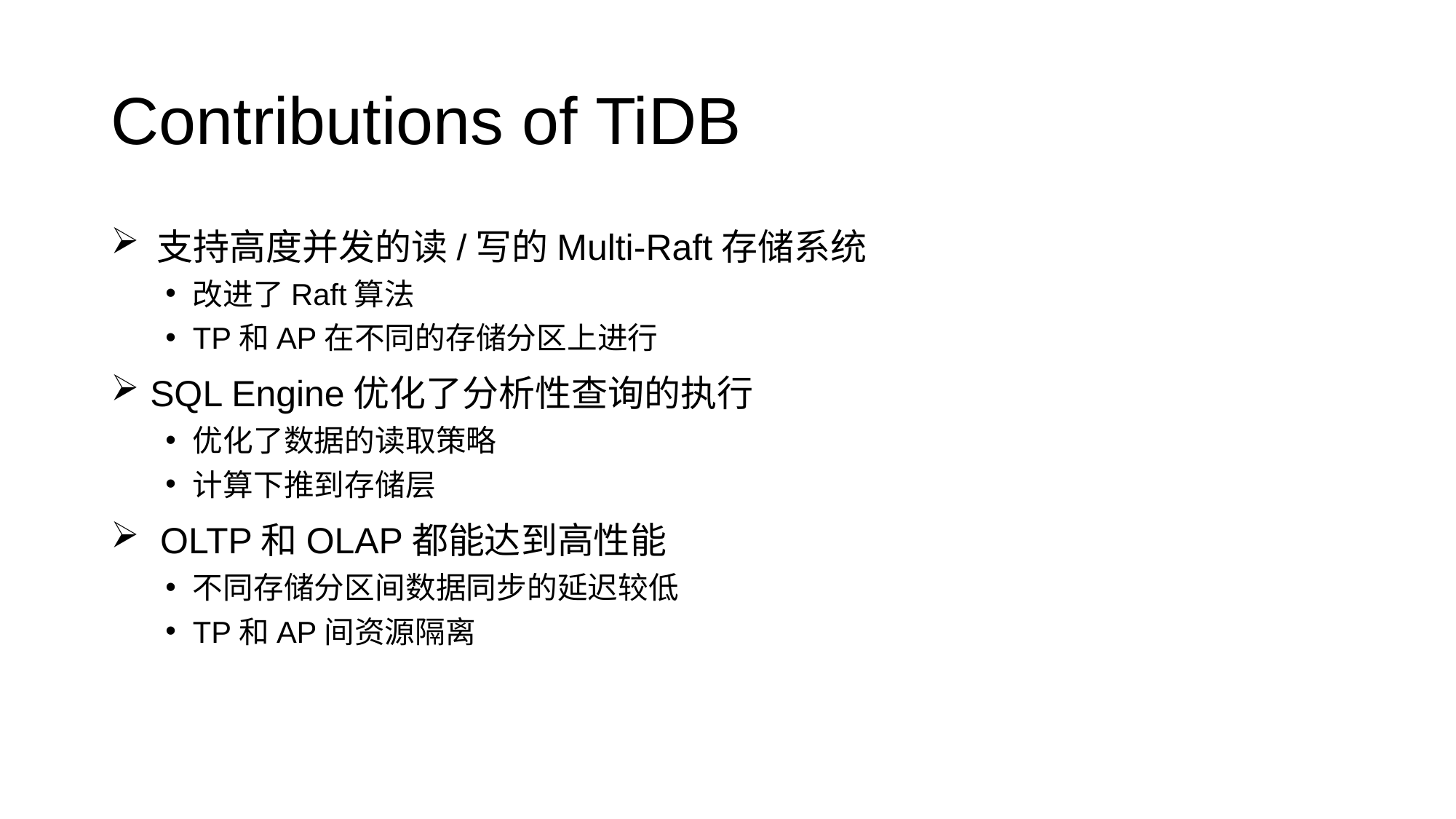

# Contributions of TiDB
 支持高度并发的读/写的Multi-Raft存储系统
改进了Raft算法
TP和AP在不同的存储分区上进行
 SQL Engine优化了分析性查询的执行
优化了数据的读取策略
计算下推到存储层
  OLTP和OLAP都能达到高性能
不同存储分区间数据同步的延迟较低
TP和AP间资源隔离